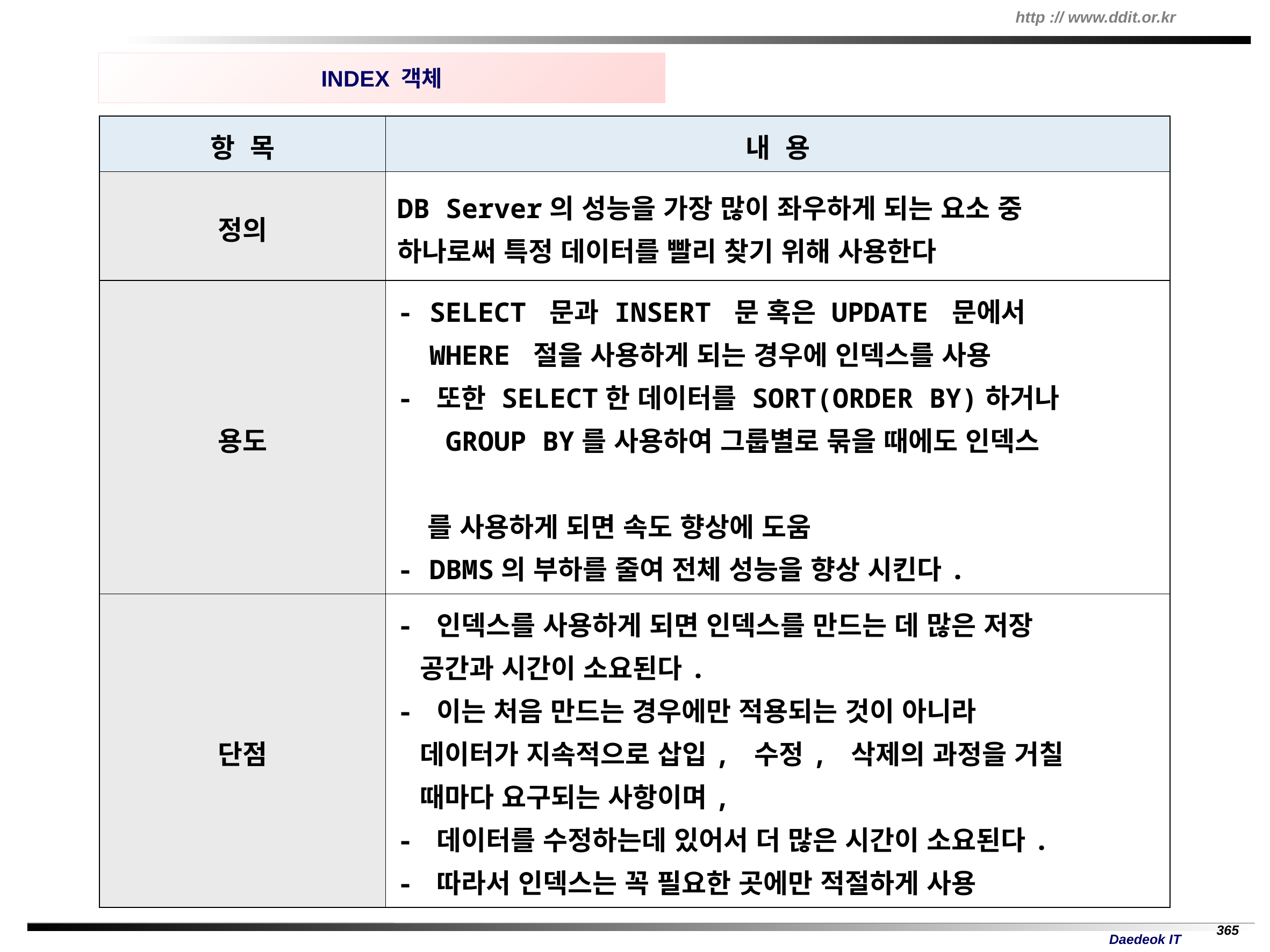

INDEX 객체
| 항 목 | 내 용 |
| --- | --- |
| 정의 | DB Server의 성능을 가장 많이 좌우하게 되는 요소 중 하나로써 특정 데이터를 빨리 찾기 위해 사용한다 |
| 용도 | - SELECT 문과 INSERT 문 혹은 UPDATE 문에서 WHERE 절을 사용하게 되는 경우에 인덱스를 사용 - 또한 SELECT한 데이터를 SORT(ORDER BY)하거나 GROUP BY를 사용하여 그룹별로 묶을 때에도 인덱스 를 사용하게 되면 속도 향상에 도움 - DBMS의 부하를 줄여 전체 성능을 향상 시킨다. |
| 단점 | - 인덱스를 사용하게 되면 인덱스를 만드는 데 많은 저장 공간과 시간이 소요된다. - 이는 처음 만드는 경우에만 적용되는 것이 아니라 데이터가 지속적으로 삽입, 수정, 삭제의 과정을 거칠 때마다 요구되는 사항이며, - 데이터를 수정하는데 있어서 더 많은 시간이 소요된다. - 따라서 인덱스는 꼭 필요한 곳에만 적절하게 사용 |